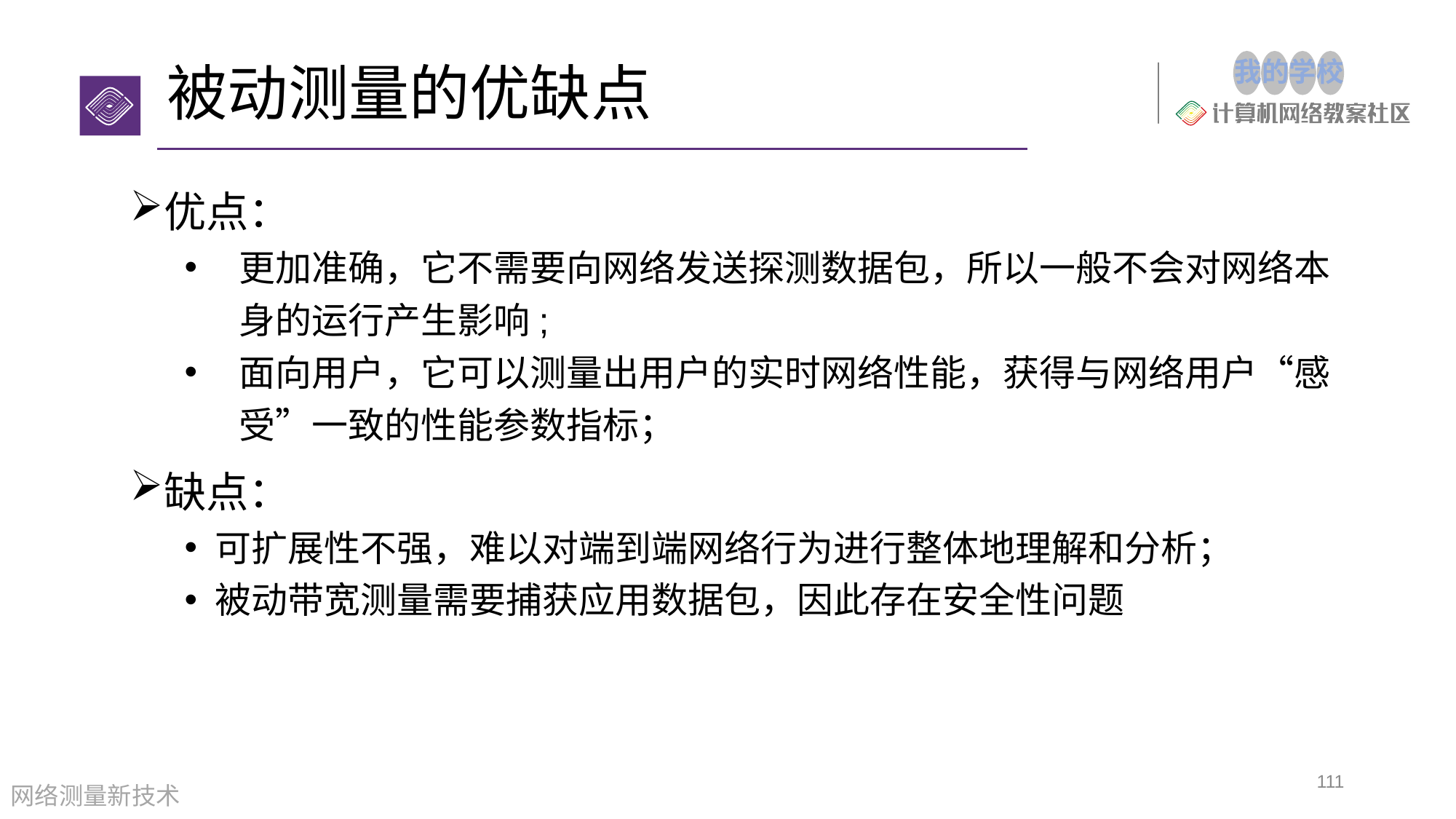

# 被动测量的优缺点
优点：
更加准确，它不需要向网络发送探测数据包，所以一般不会对网络本身的运行产生影响;
面向用户，它可以测量出用户的实时网络性能，获得与网络用户“感受”一致的性能参数指标；
缺点：
可扩展性不强，难以对端到端网络行为进行整体地理解和分析；
被动带宽测量需要捕获应用数据包，因此存在安全性问题

111
网络测量新技术